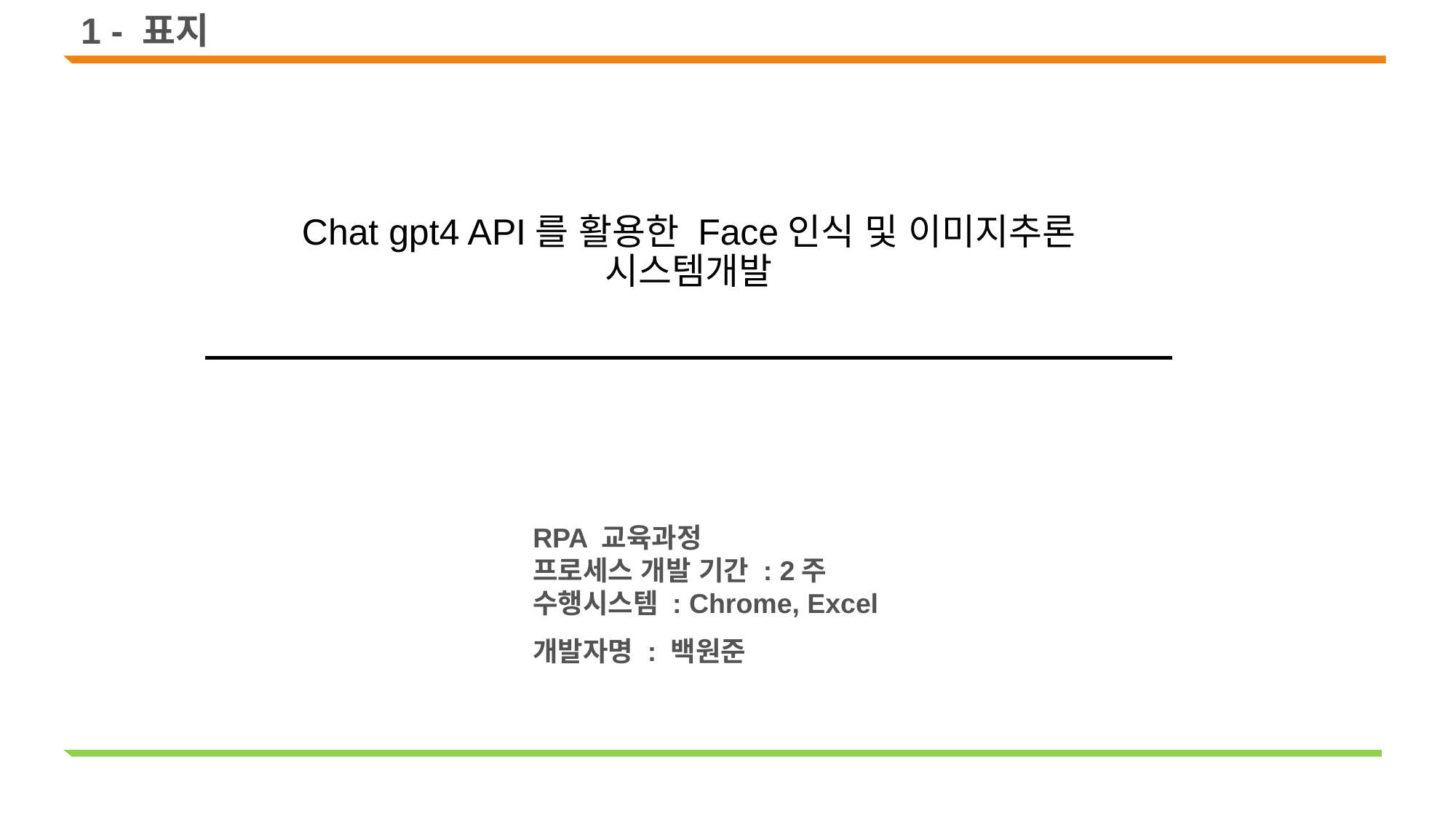

1 - 표지
Chat gpt4 API를 활용한 Face인식 및 이미지추론 시스템개발
RPA 교육과정
프로세스 개발 기간 : 2주
수행시스템 : Chrome, Excel
개발자명 : 백원준